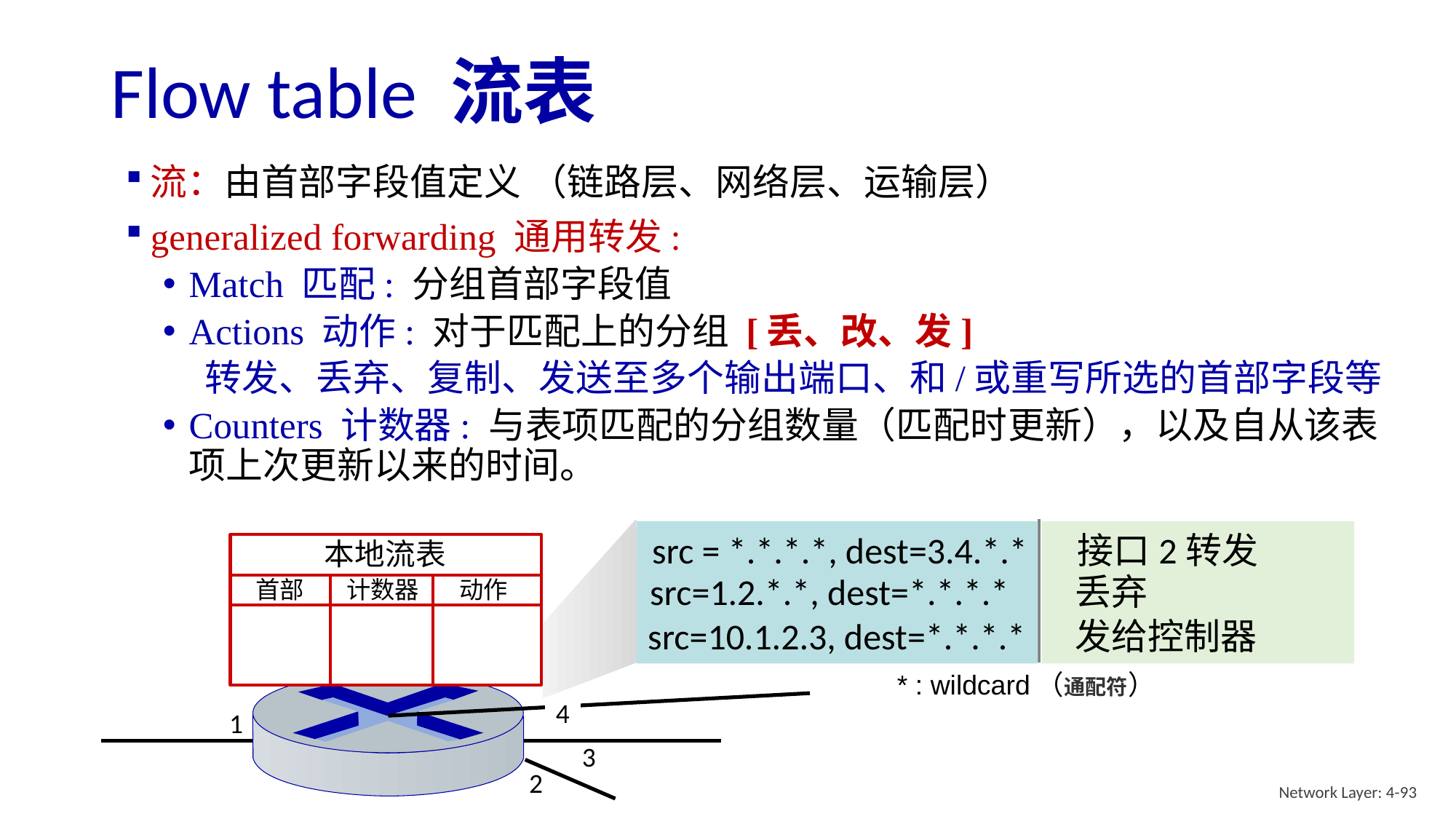

# Flow table 流表
流：由首部字段值定义 （链路层、网络层、运输层）
generalized forwarding 通用转发:
Match 匹配: 分组首部字段值
Actions 动作: 对于匹配上的分组 [丢、改、发]
    转发、丢弃、复制、发送至多个输出端口、和/或重写所选的首部字段等
Counters 计数器: 与表项匹配的分组数量（匹配时更新），以及自从该表项上次更新以来的时间。

src = *.*.*.*, dest=3.4.*.*     接口2转发
src=1.2.*.*, dest=*.*.*.*       丢弃
src=10.1.2.3, dest=*.*.*.*     发给控制器
* : wildcard（通配符）
本地流表

首部
计数器
动作

4
1
3
2
Network Layer: 4-93